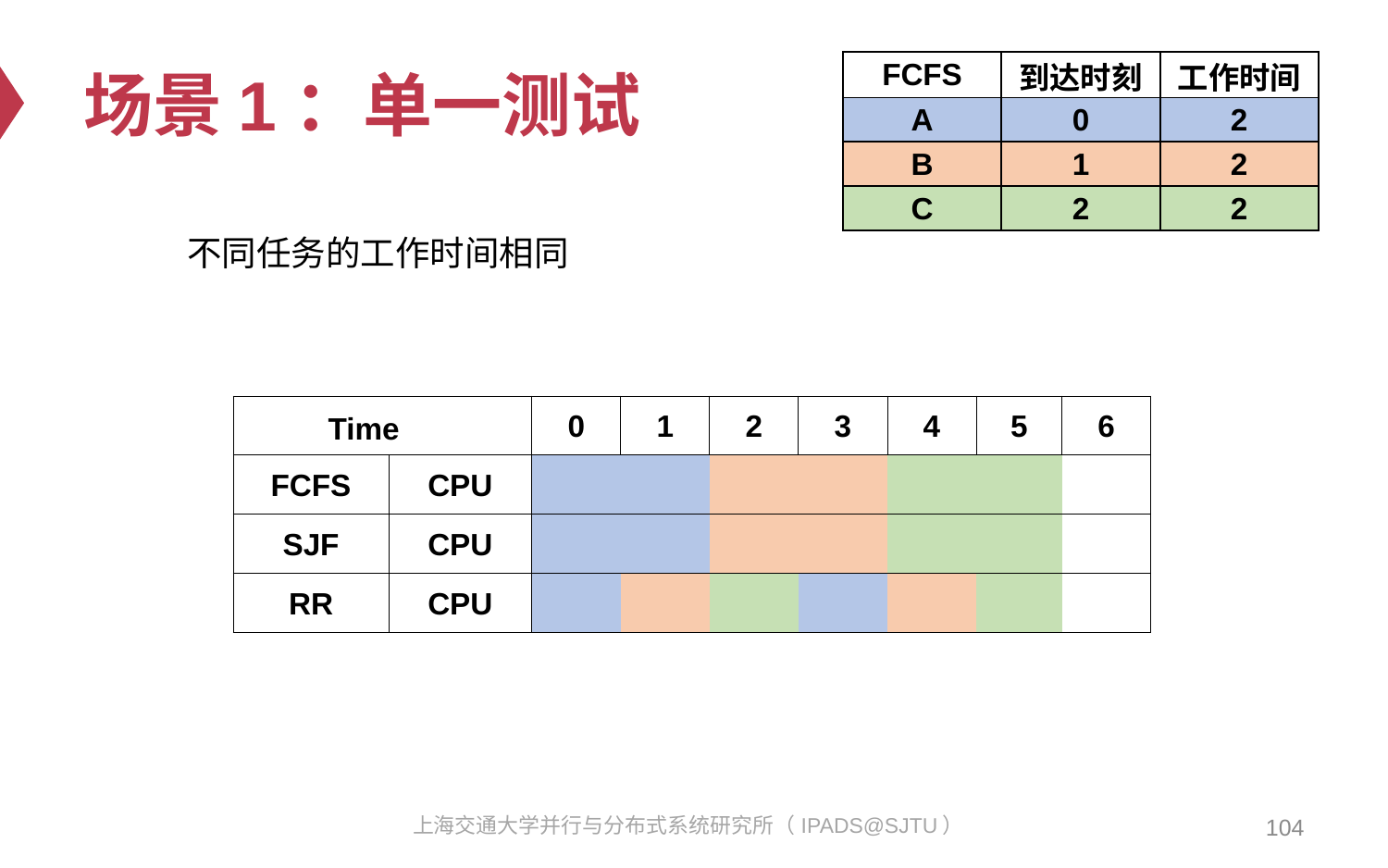

# 场景1：单一测试
| FCFS | 到达时刻 | 工作时间 |
| --- | --- | --- |
| A | 0 | 2 |
| B | 1 | 2 |
| C | 2 | 2 |
不同任务的工作时间相同
| Time |  | 0 | 1 | 2 | 3 | 4 | 5 | 6 |
| --- | --- | --- | --- | --- | --- | --- | --- | --- |
| FCFS | CPU |  |  |  |  |  |  |  |
| SJF | CPU |  |  |  |  |  |  |  |
| RR | CPU |  |  |  |  |  |  |  |
104
上海交通大学并行与分布式系统研究所（IPADS@SJTU）